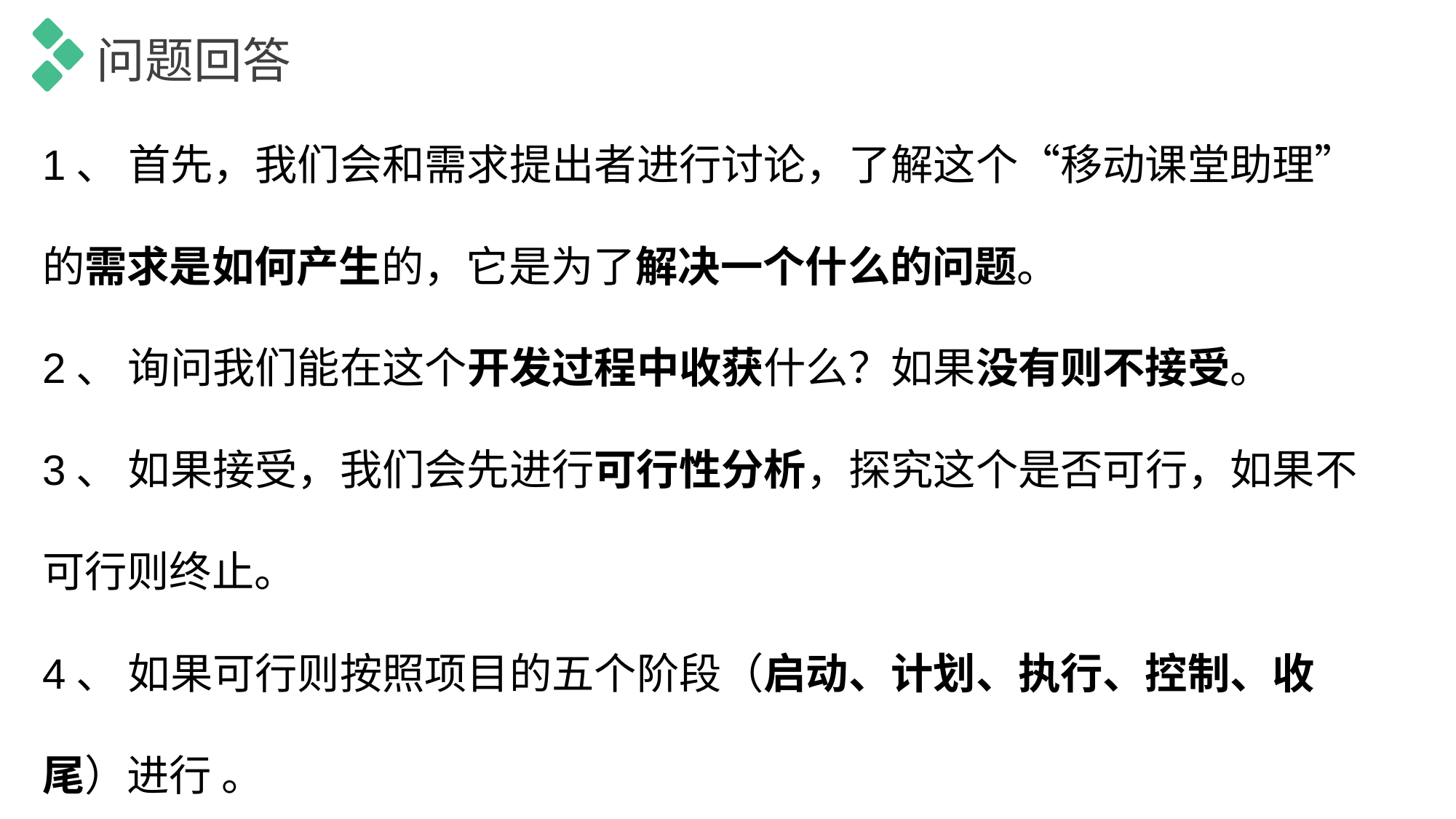

问题回答

1、 首先，我们会和需求提出者进行讨论，了解这个“移动课堂助理”的需求是如何产生的，它是为了解决一个什么的问题。
2、 询问我们能在这个开发过程中收获什么？如果没有则不接受。
3、 如果接受，我们会先进行可行性分析，探究这个是否可行，如果不可行则终止。
4、 如果可行则按照项目的五个阶段（启动、计划、执行、控制、收尾）进行 。